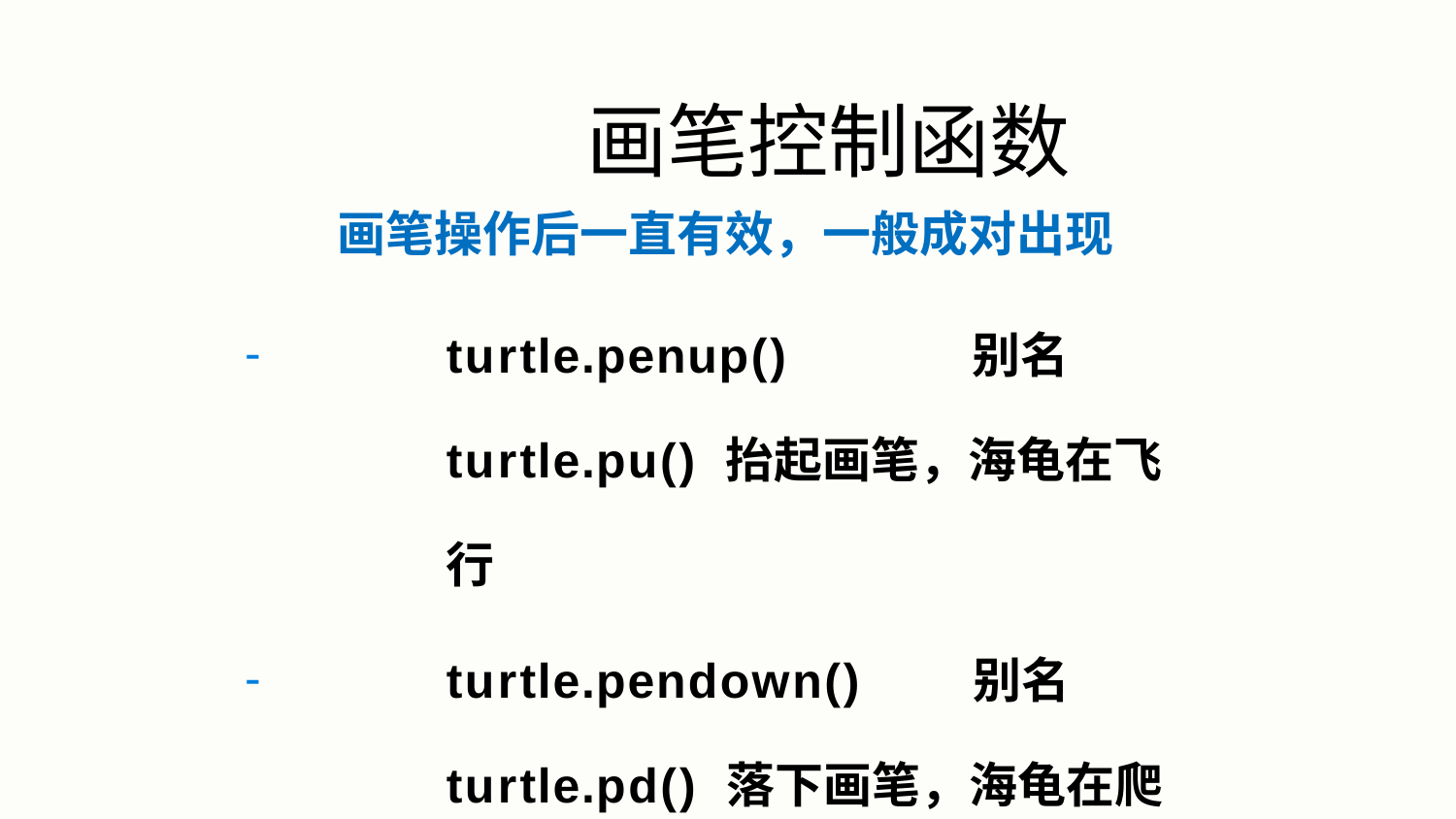

# 画笔控制函数
画笔操作后一直有效，一般成对出现
turtle.penup()	别名	turtle.pu() 抬起画笔，海龟在飞行
turtle.pendown()	别名	turtle.pd() 落下画笔，海龟在爬行